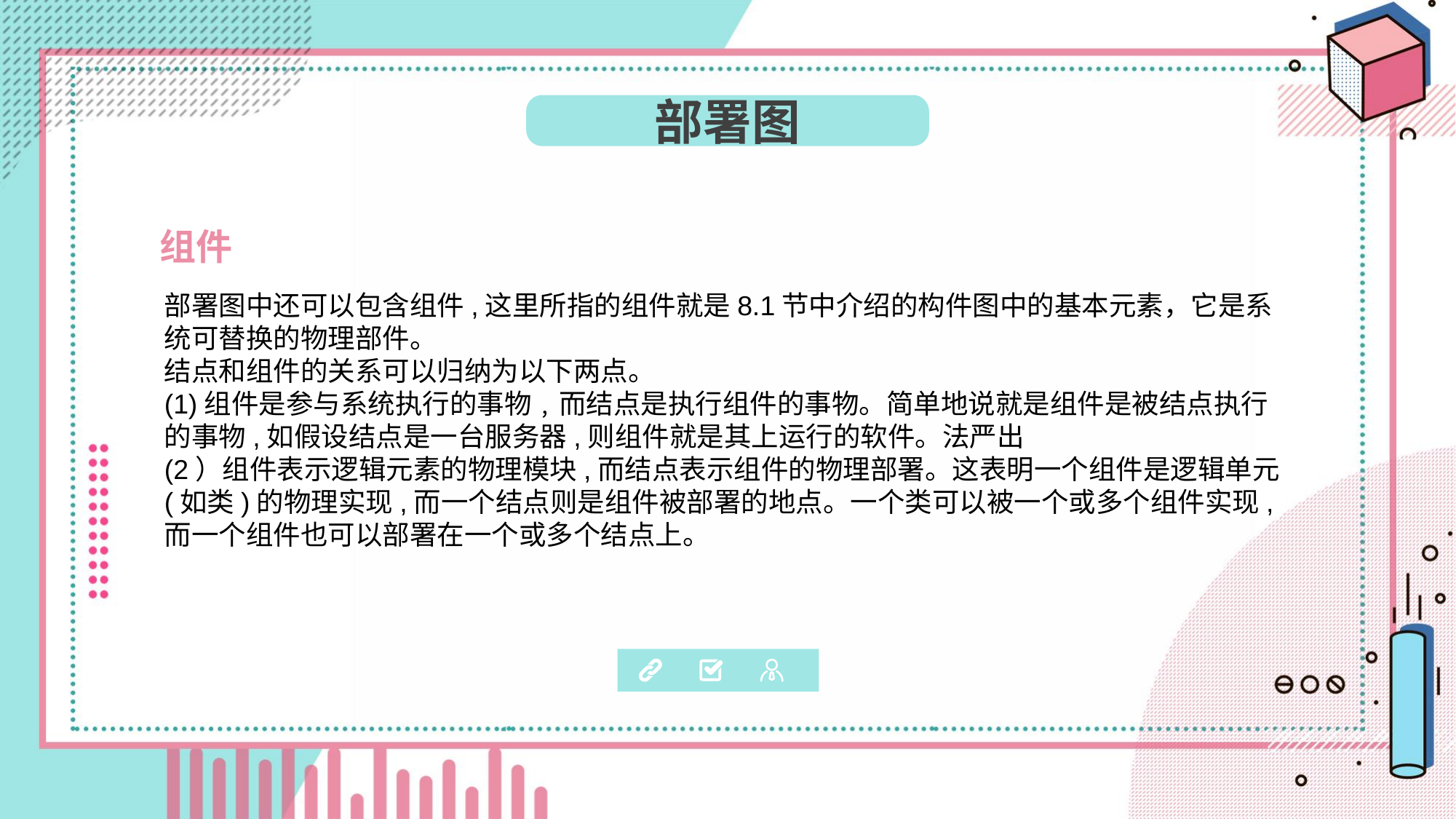

部署图
组件
部署图中还可以包含组件,这里所指的组件就是8.1节中介绍的构件图中的基本元素，它是系统可替换的物理部件。
结点和组件的关系可以归纳为以下两点。
(1)组件是参与系统执行的事物﹐而结点是执行组件的事物。简单地说就是组件是被结点执行的事物,如假设结点是一台服务器,则组件就是其上运行的软件。法严出
(2）组件表示逻辑元素的物理模块,而结点表示组件的物理部署。这表明一个组件是逻辑单元(如类)的物理实现,而一个结点则是组件被部署的地点。一个类可以被一个或多个组件实现,而一个组件也可以部署在一个或多个结点上。